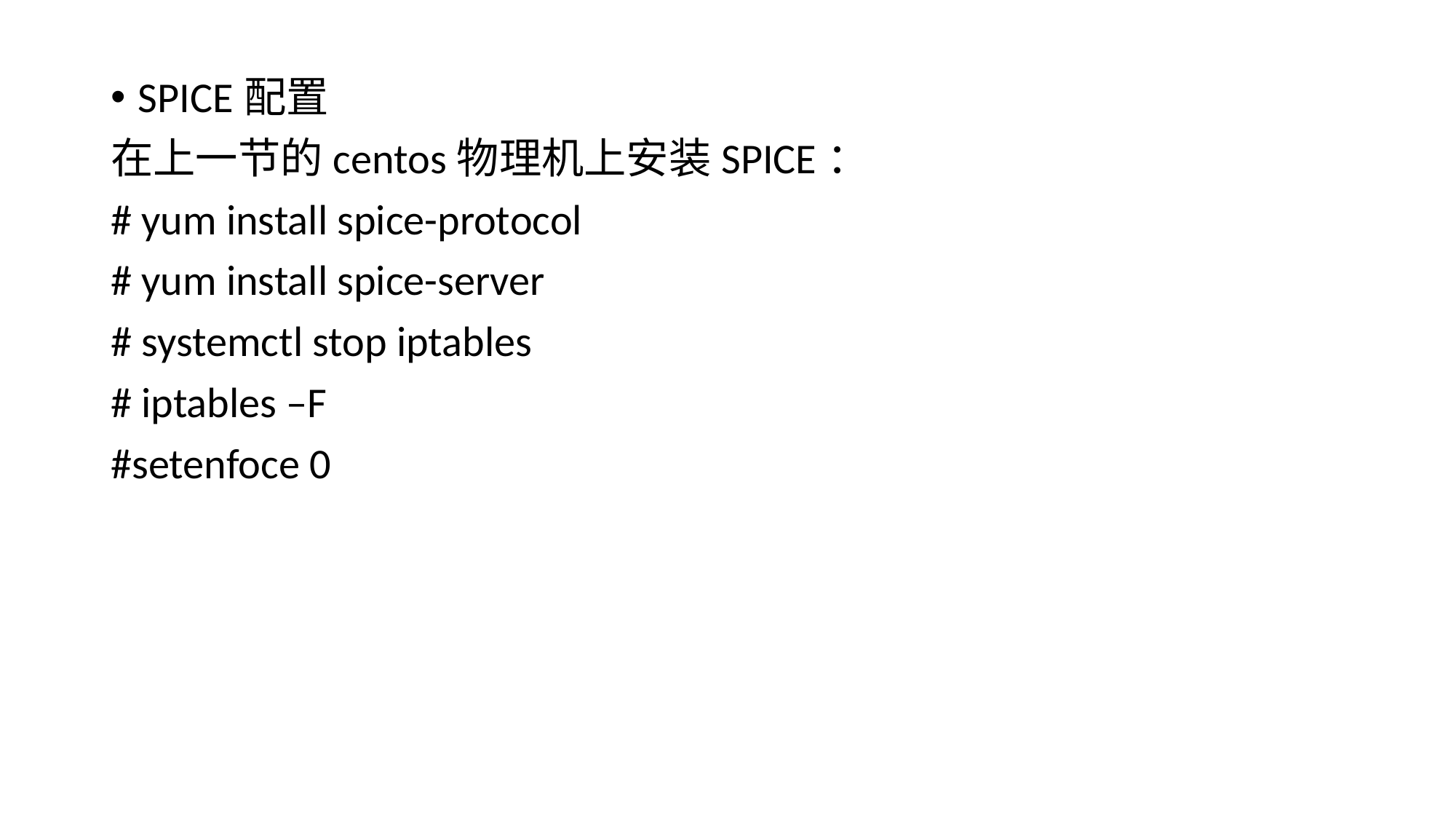

SPICE配置
在上一节的centos物理机上安装SPICE：
# yum install spice-protocol
# yum install spice-server
# systemctl stop iptables
# iptables –F
#setenfoce 0